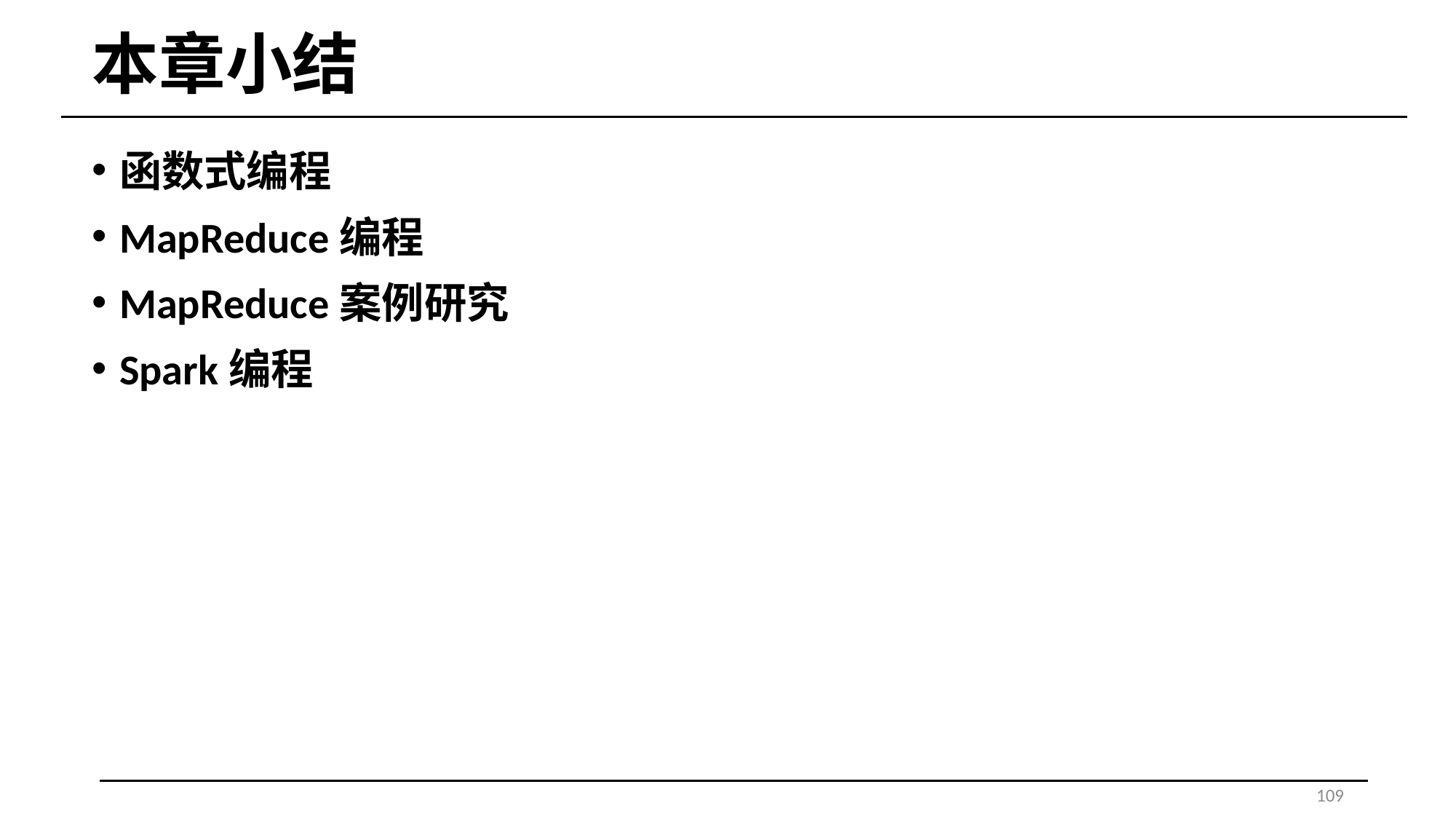

# 本章小结
函数式编程
MapReduce编程
MapReduce案例研究
Spark编程
109